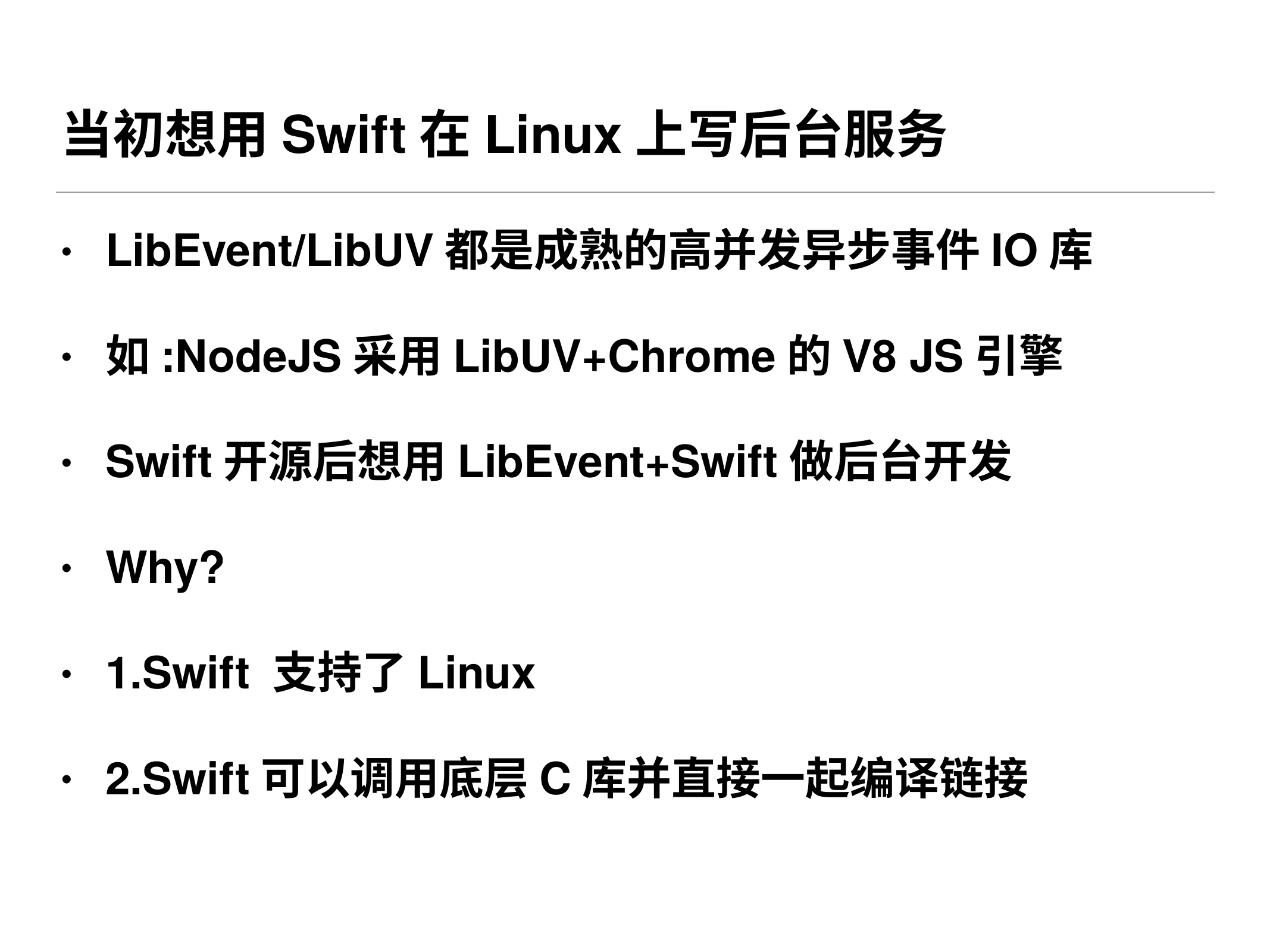

# 当初想用Swift在Linux上写后台服务
LibEvent/LibUV都是成熟的高并发异步事件IO库
如:NodeJS采用LibUV+Chrome的V8 JS引擎
Swift开源后想用LibEvent+Swift做后台开发
Why?
1.Swift 支持了Linux
2.Swift可以调用底层C库并直接一起编译链接